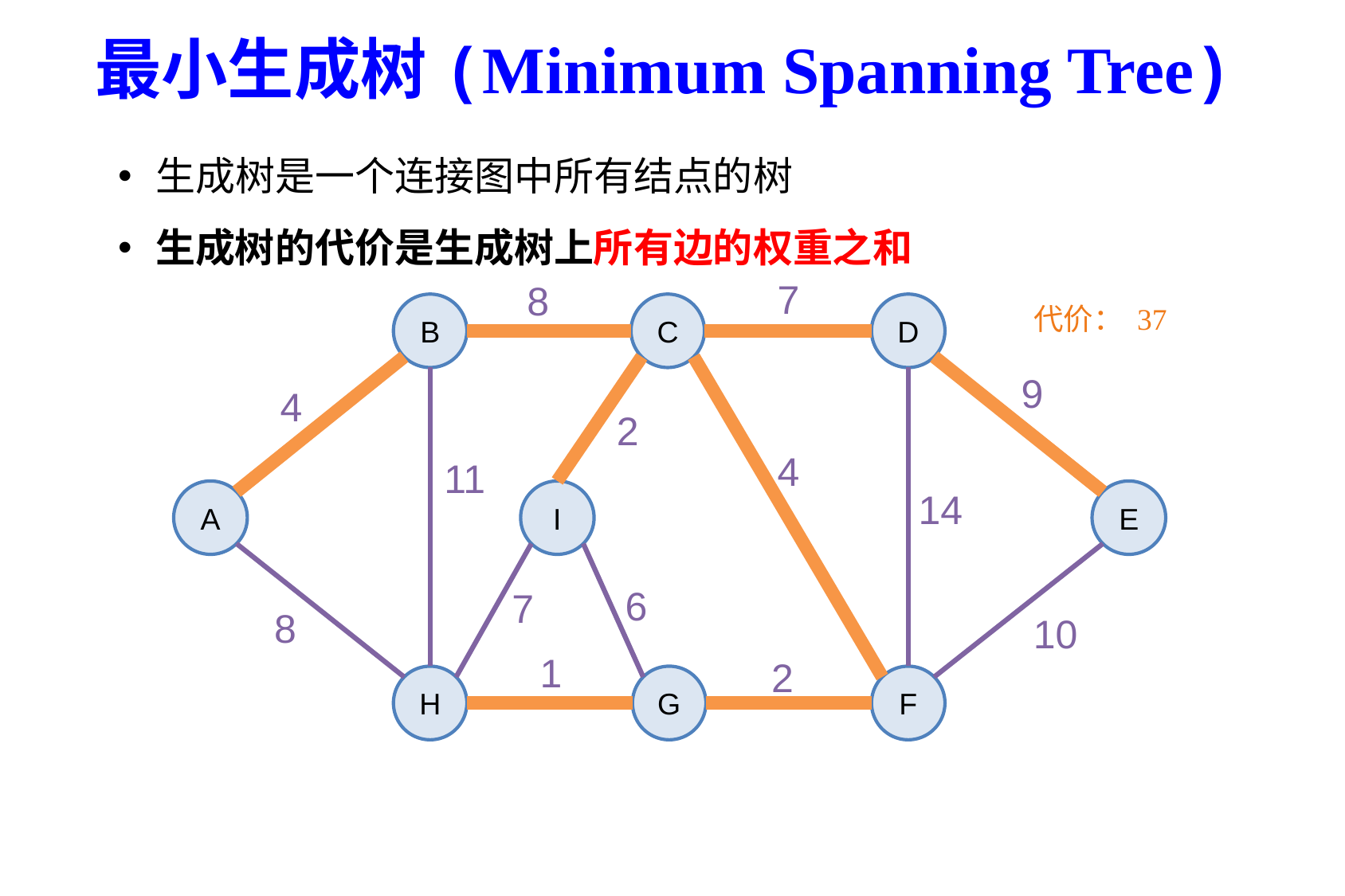

最小生成树(Minimum Spanning Tree)
生成树是一个连接图中所有结点的树
生成树的代价是生成树上所有边的权重之和
7
8
B
C
D
代价： 37
9
4
2
4
11
14
A
I
E
6
7
8
10
1
2
H
G
F